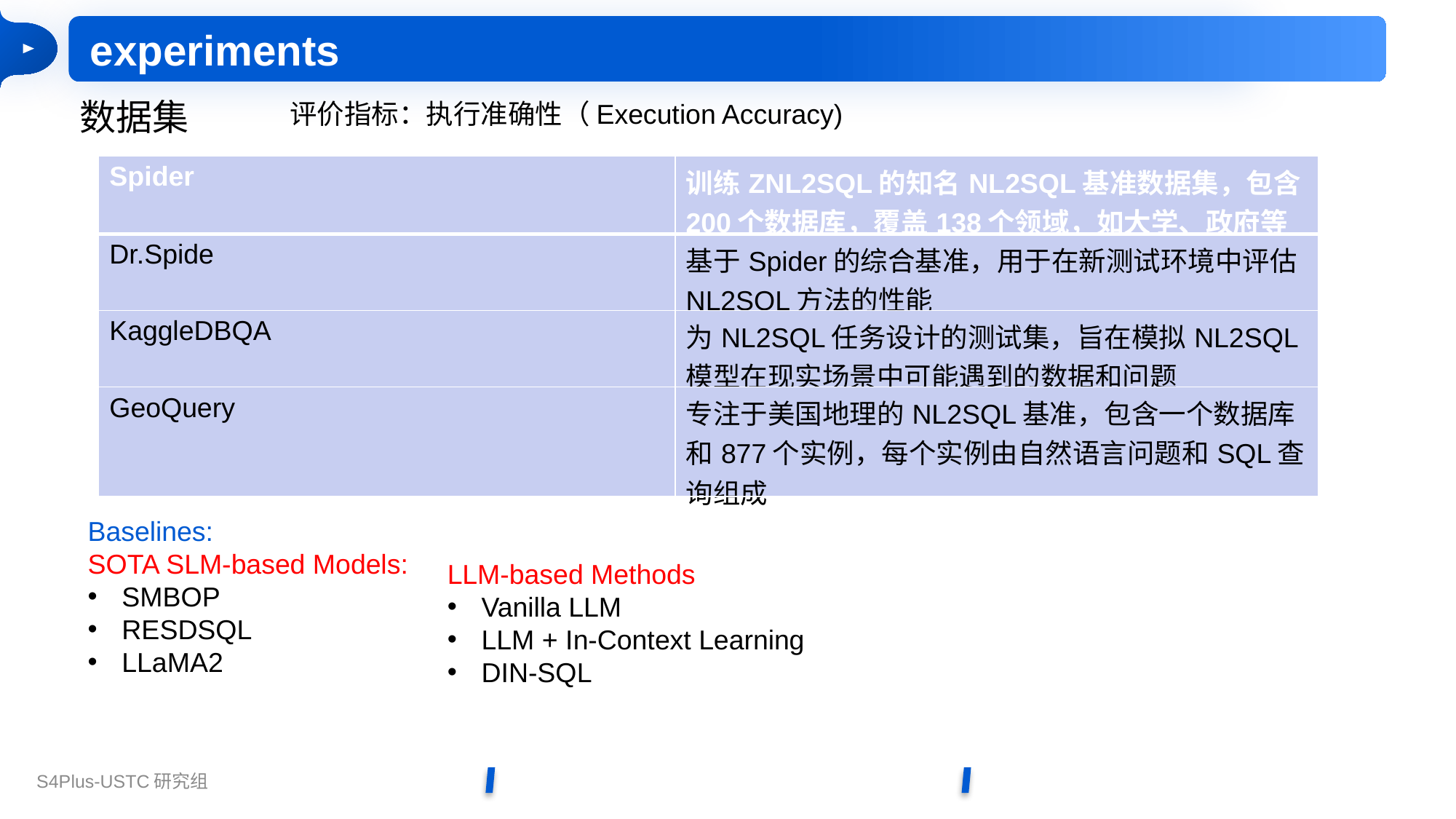

experiments
数据集
评价指标：执行准确性（Execution Accuracy)
| Spider | 训练ZNL2SQL的知名NL2SQL基准数据集，包含200个数据库，覆盖138个领域，如大学、政府等 |
| --- | --- |
| Dr.Spide | 基于Spider的综合基准，用于在新测试环境中评估NL2SQL方法的性能 |
| KaggleDBQA | 为NL2SQL任务设计的测试集，旨在模拟NL2SQL模型在现实场景中可能遇到的数据和问题 |
| GeoQuery | 专注于美国地理的NL2SQL基准，包含一个数据库和877个实例，每个实例由自然语言问题和SQL查询组成 |
Baselines:
SOTA SLM-based Models:
SMBOP
RESDSQL
LLaMA2

LLM-based Methods
Vanilla LLM
LLM + In-Context Learning
DIN-SQL